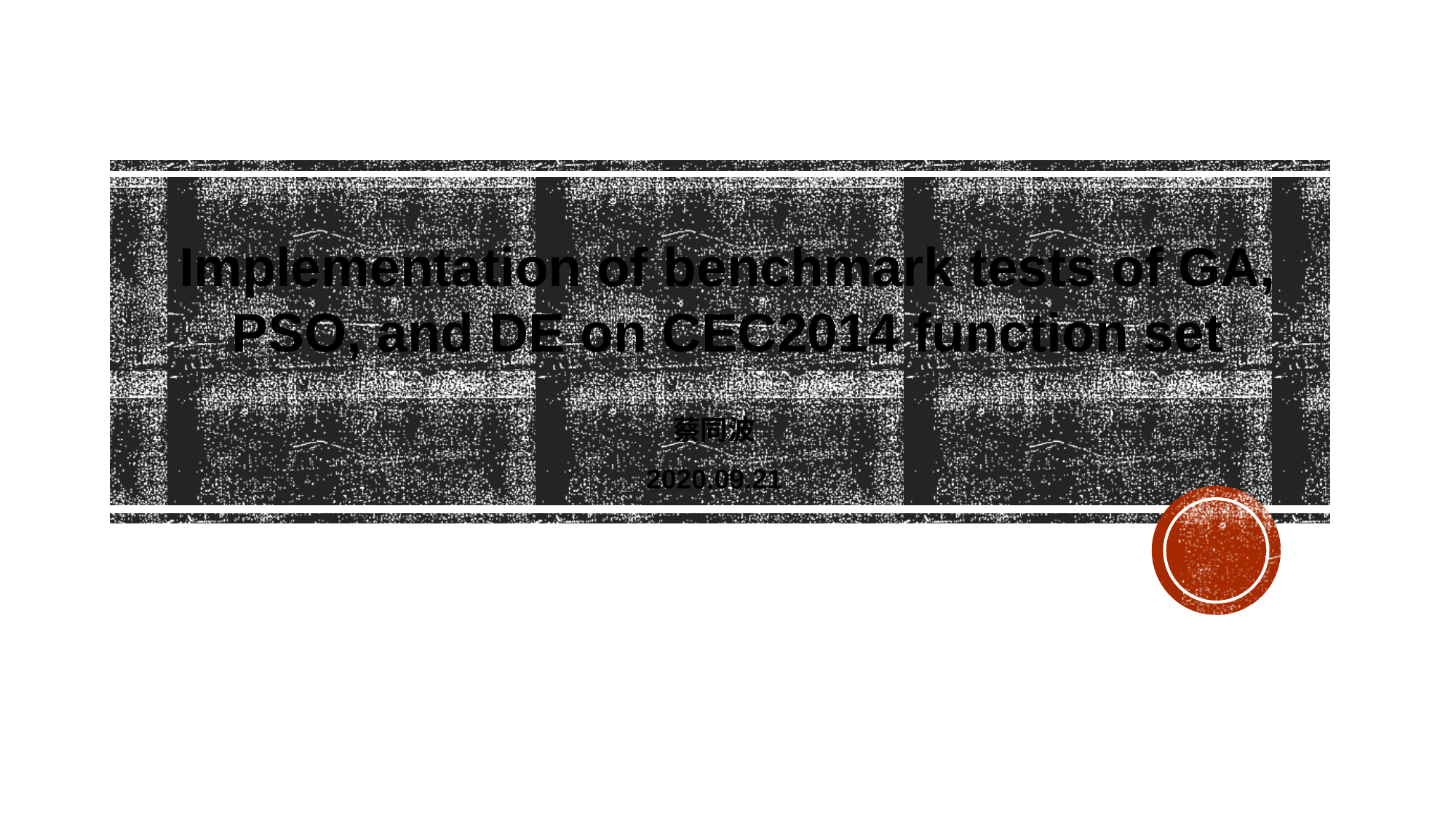

Implementation of benchmark tests of GA, PSO, and DE on CEC2014 function set
蔡同波
2020.09.21